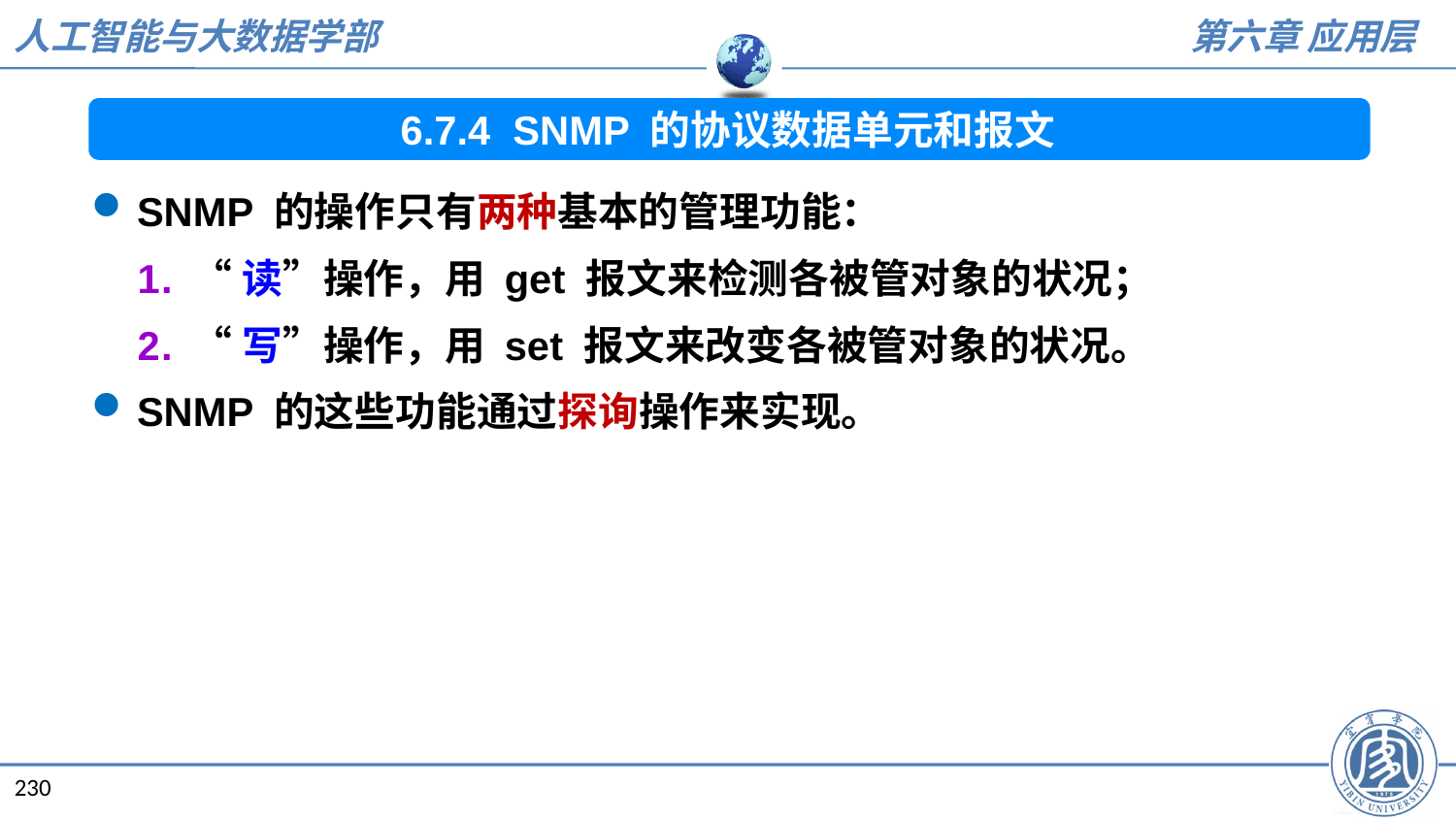

6.7.4  SNMP 的协议数据单元和报文

SNMP 的操作只有两种基本的管理功能：
“读”操作，用 get 报文来检测各被管对象的状况；
“写”操作，用 set 报文来改变各被管对象的状况。
SNMP 的这些功能通过探询操作来实现。
230